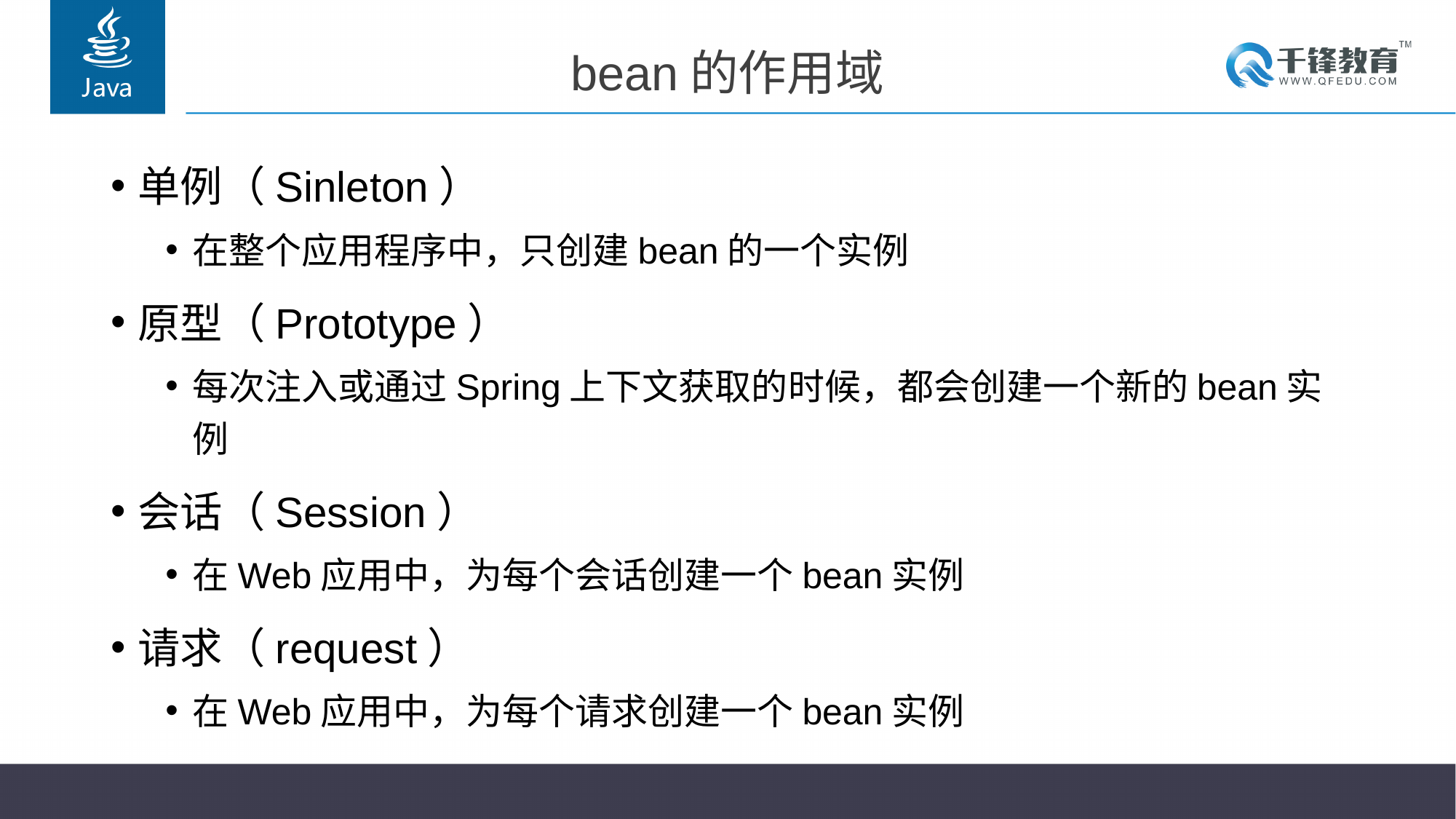

# bean的作用域
单例（Sinleton）
在整个应用程序中，只创建bean的一个实例
原型（Prototype）
每次注入或通过Spring上下文获取的时候，都会创建一个新的bean实例
会话（Session）
在Web应用中，为每个会话创建一个bean实例
请求（request）
在Web应用中，为每个请求创建一个bean实例